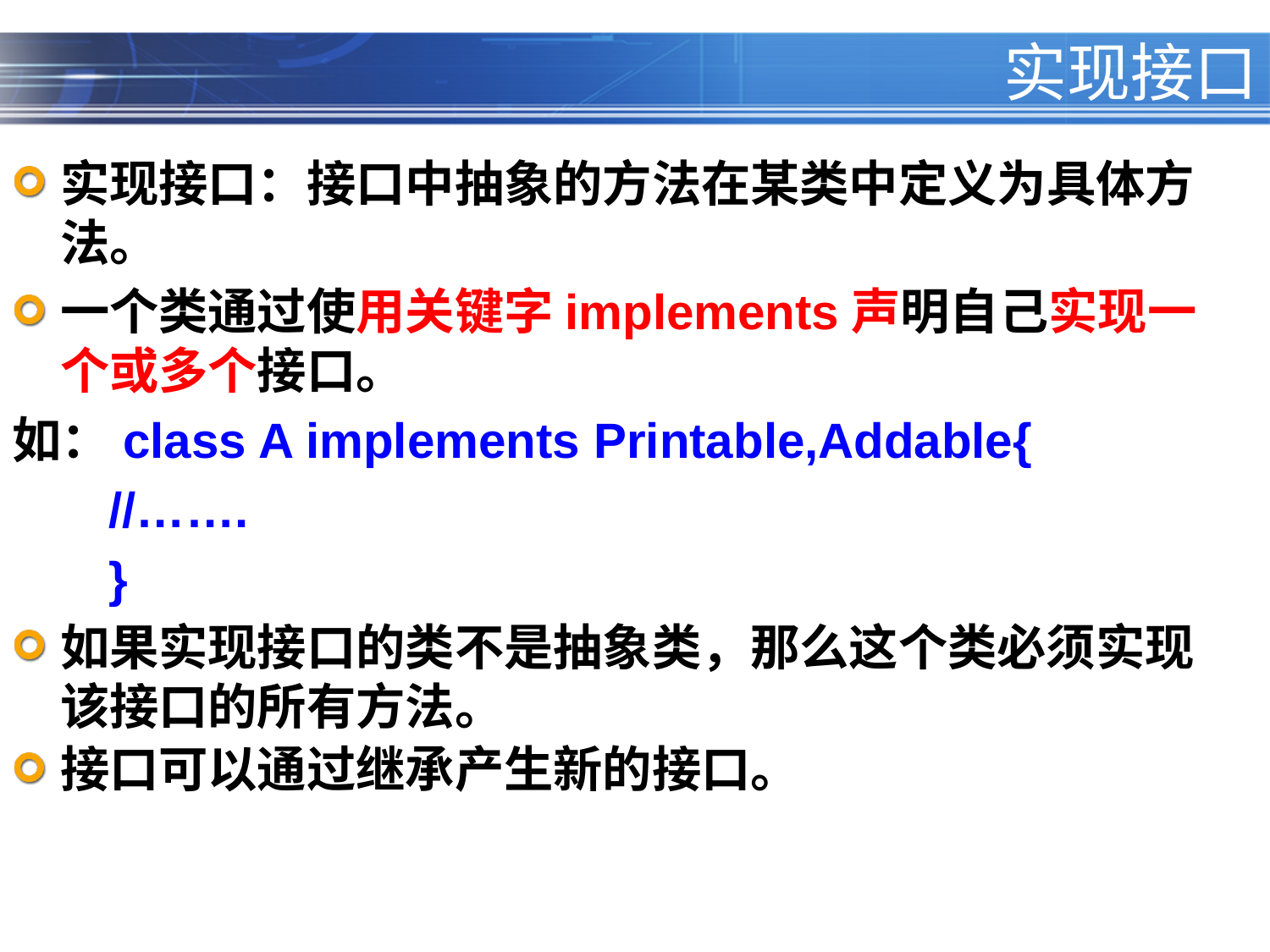

# 实现接口
实现接口：接口中抽象的方法在某类中定义为具体方法。
一个类通过使用关键字implements声明自己实现一个或多个接口。
如：class A implements Printable,Addable{
       //…….
       }
如果实现接口的类不是抽象类，那么这个类必须实现该接口的所有方法。
接口可以通过继承产生新的接口。